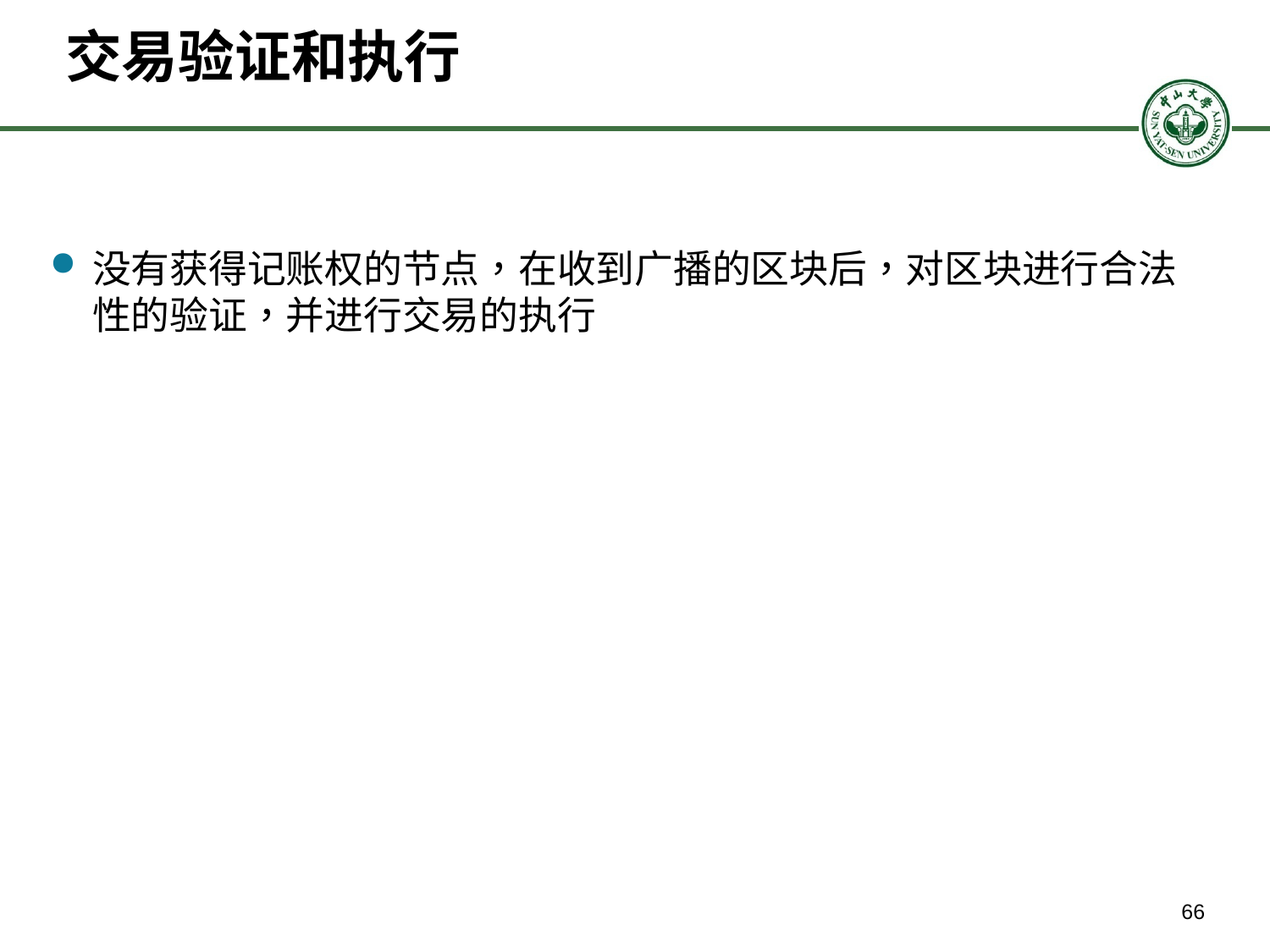

# 交易验证和执行
没有获得记账权的节点，在收到广播的区块后，对区块进行合法性的验证，并进行交易的执行